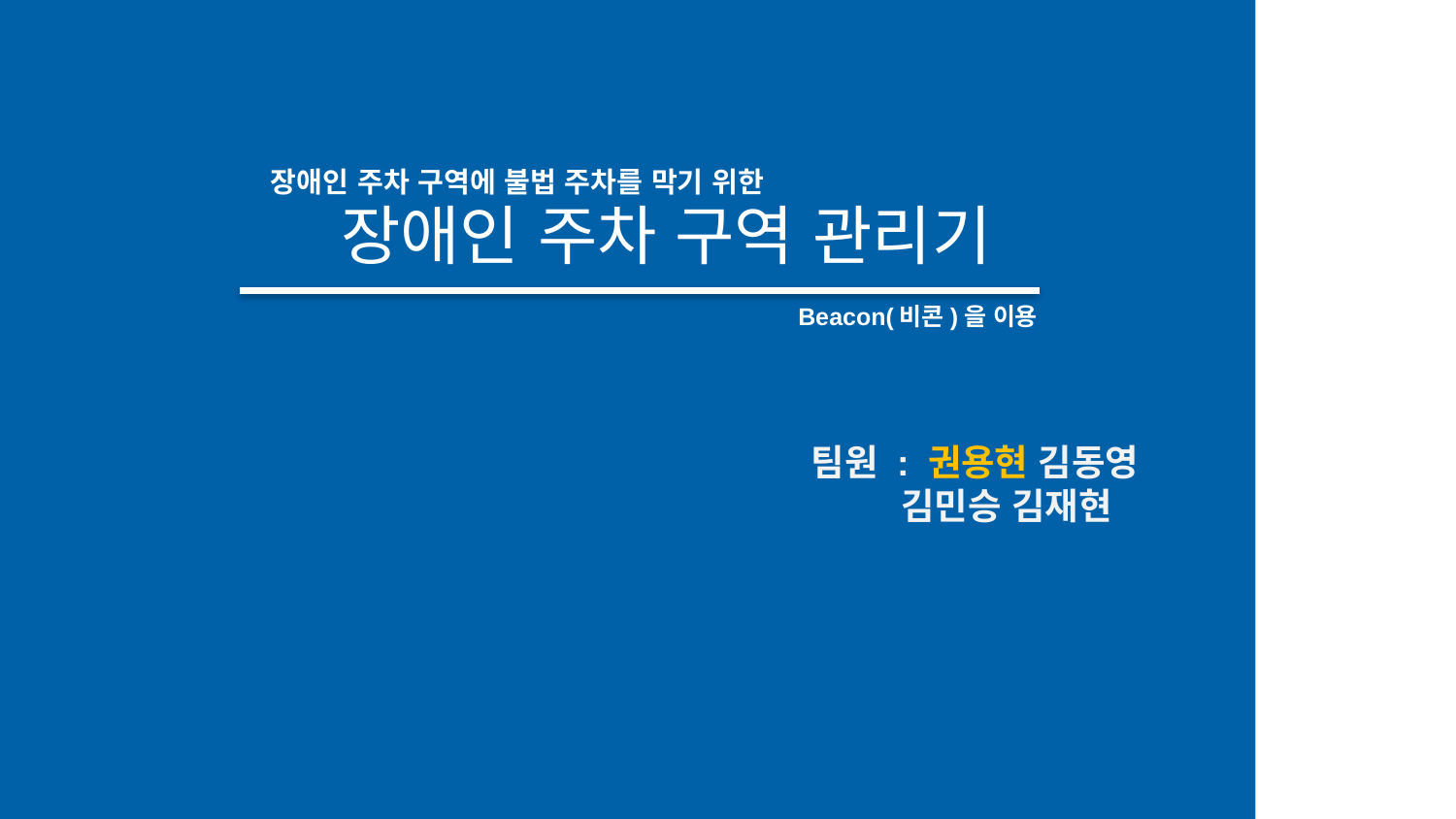

장애인 주차 구역 관리기
장애인 주차 구역에 불법 주차를 막기 위한
Beacon(비콘)을 이용
팀원 : 권용현 김동영
        김민승 김재현